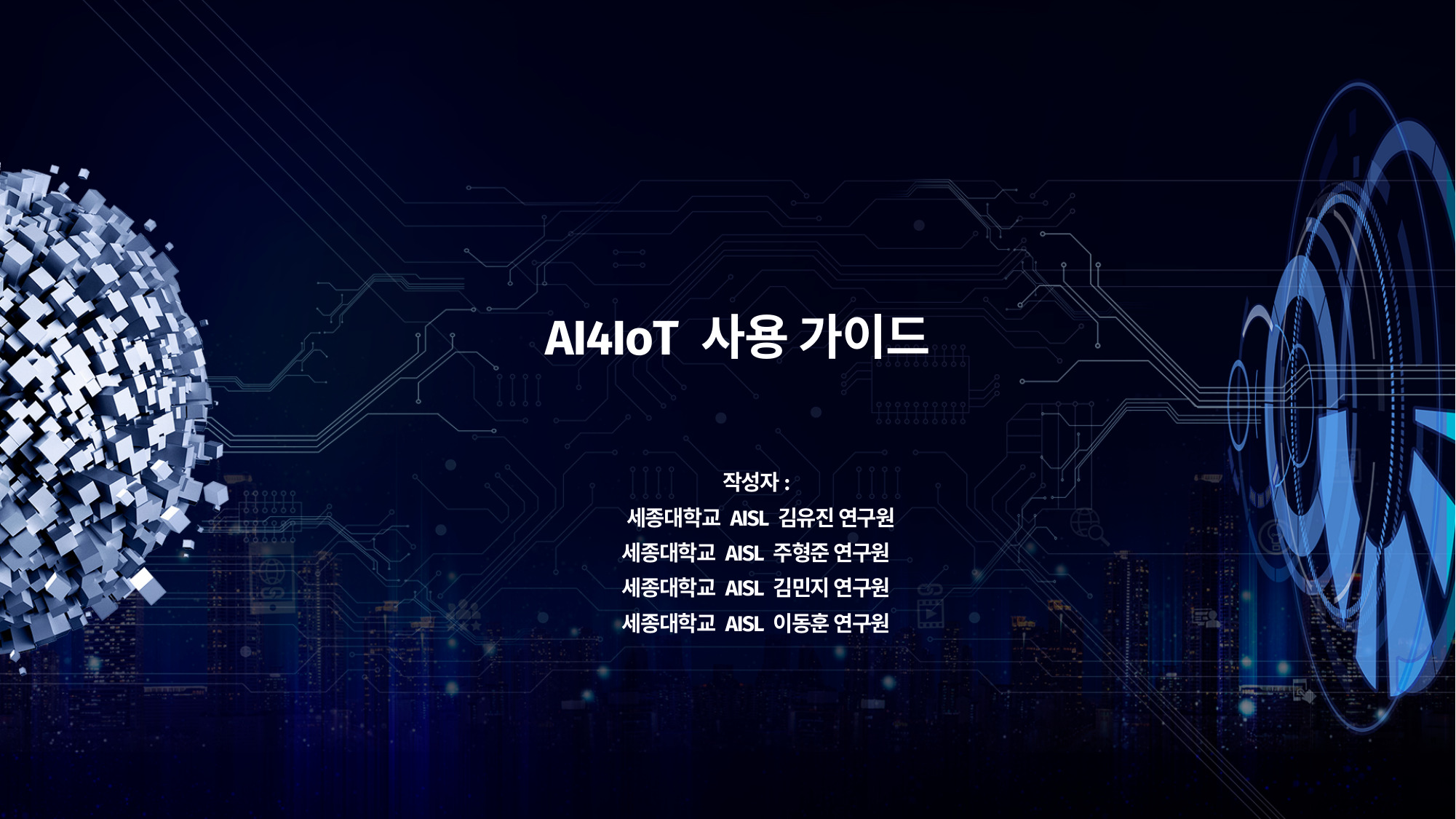

# AI4IoT 사용 가이드
작성자:
 세종대학교 AISL 김유진 연구원
세종대학교 AISL 주형준 연구원
세종대학교 AISL 김민지 연구원
세종대학교 AISL 이동훈 연구원